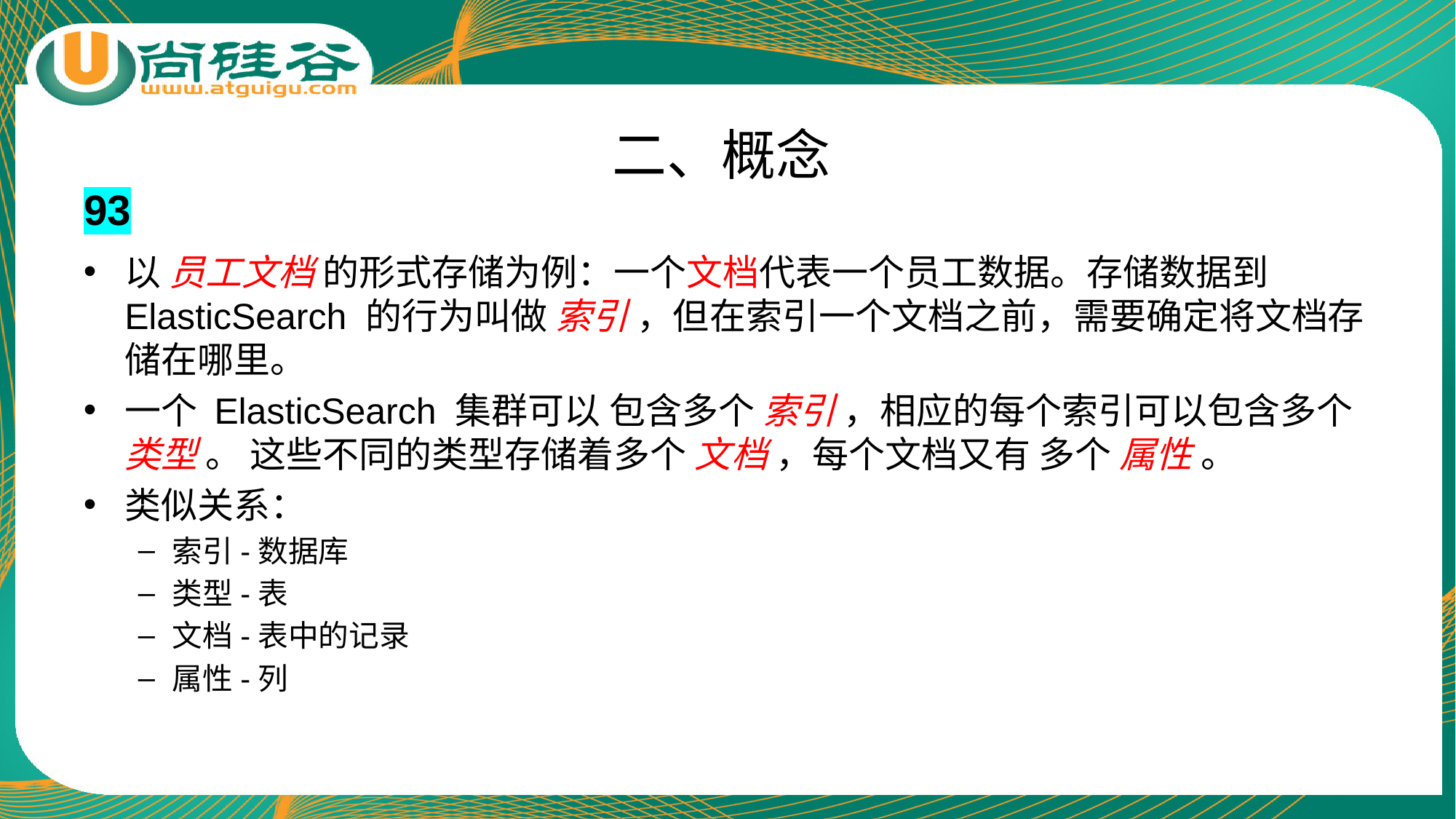

# 二、概念
93
以 员工文档 的形式存储为例：一个文档代表一个员工数据。存储数据到 ElasticSearch 的行为叫做 索引 ，但在索引一个文档之前，需要确定将文档存储在哪里。
一个 ElasticSearch 集群可以 包含多个 索引 ，相应的每个索引可以包含多个 类型 。 这些不同的类型存储着多个 文档 ，每个文档又有 多个 属性 。
类似关系：
索引-数据库
类型-表
文档-表中的记录
属性-列